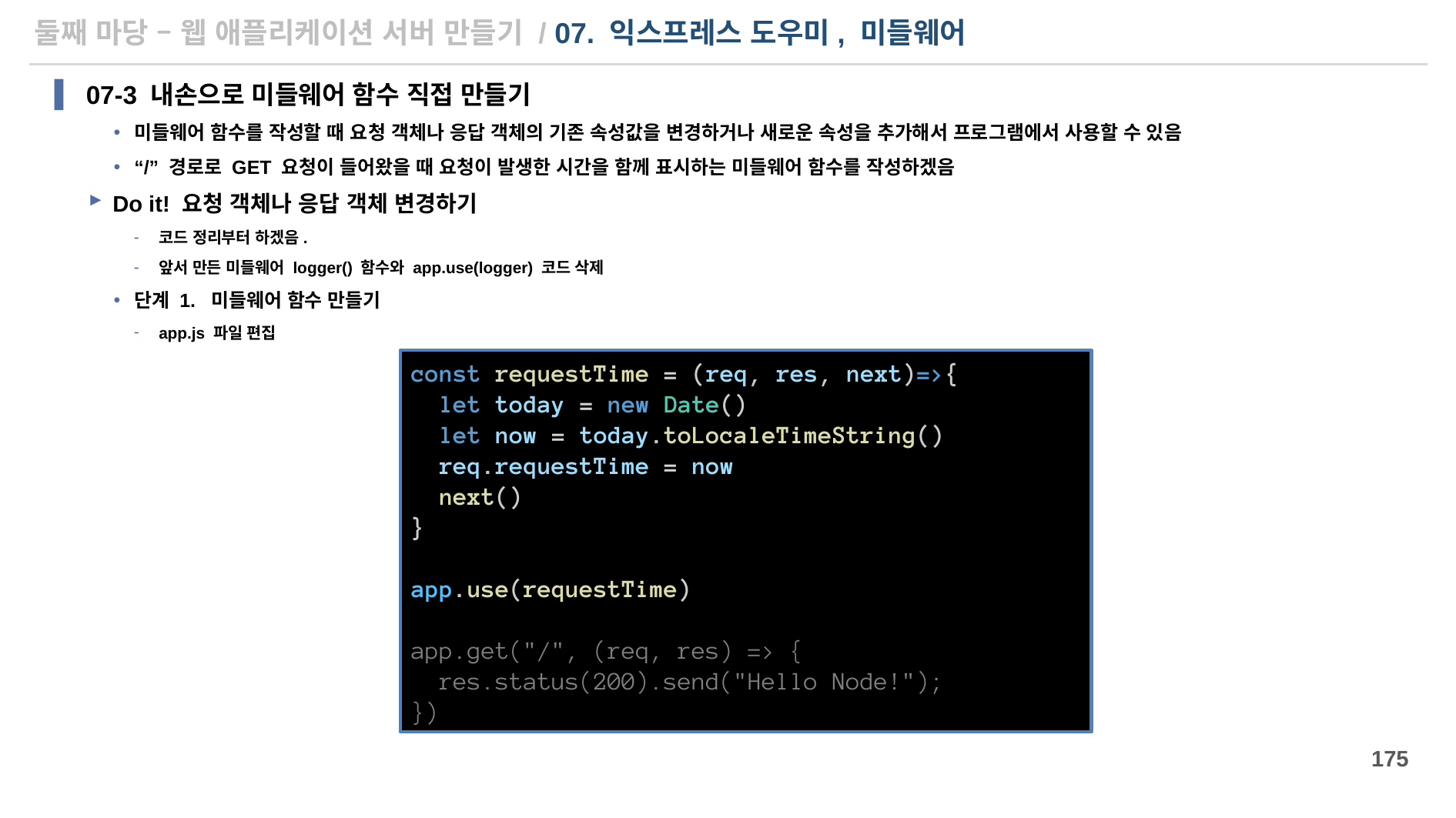

# 둘째 마당 – 웹 애플리케이션 서버 만들기 / 07. 익스프레스 도우미, 미들웨어
07-3 내손으로 미들웨어 함수 직접 만들기
미들웨어 함수를 작성할 때 요청 객체나 응답 객체의 기존 속성값을 변경하거나 새로운 속성을 추가해서 프로그램에서 사용할 수 있음
“/” 경로로 GET 요청이 들어왔을 때 요청이 발생한 시간을 함께 표시하는 미들웨어 함수를 작성하겠음
Do it! 요청 객체나 응답 객체 변경하기
코드 정리부터 하겠음.
앞서 만든 미들웨어 logger() 함수와 app.use(logger) 코드 삭제
단계 1.  미들웨어 함수 만들기
app.js 파일 편집

const requestTime = (req, res, next)=>{
  let today = new Date()
  let now = today.toLocaleTimeString()
  req.requestTime = now
  next()
}

app.use(requestTime)

app.get("/", (req, res) => {
  res.status(200).send("Hello Node!");
})
175